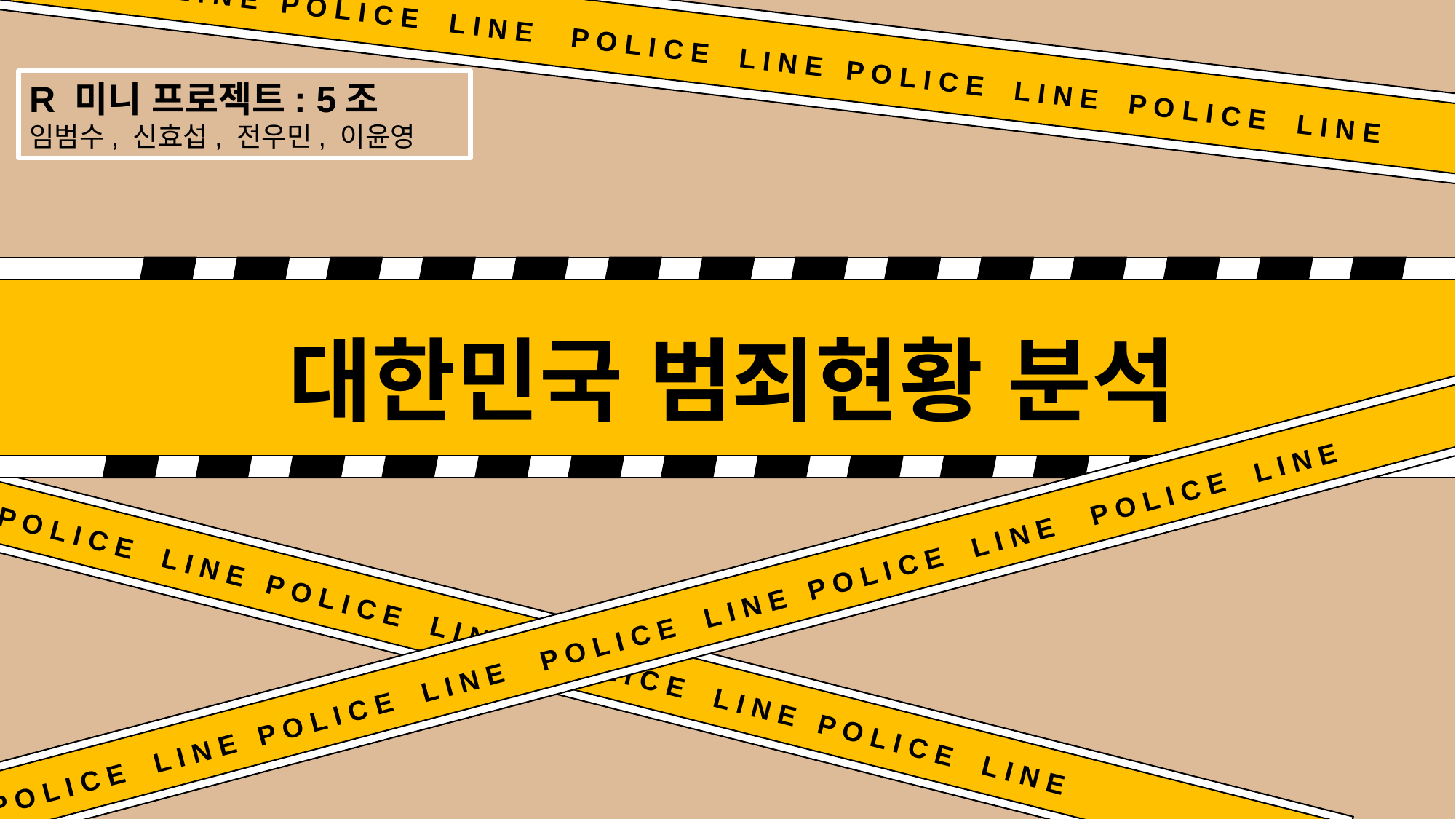

P O L I C E    L I N E   P O L I C E    L I N E     P O L I C E    L I N E   P O L I C E    L I N E    P O L I C E    L I N E

R 미니 프로젝트: 5조
임범수, 신효섭, 전우민, 이윤영

대한민국 범죄현황 분석

P O L I C E    L I N E   P O L I C E    L I N E     P O L I C E    L I N E   P O L I C E    L I N E     P O L I C E    L I N E

P O L I C E    L I N E   P O L I C E    L I N E     P O L I C E    L I N E   P O L I C E    L I N E